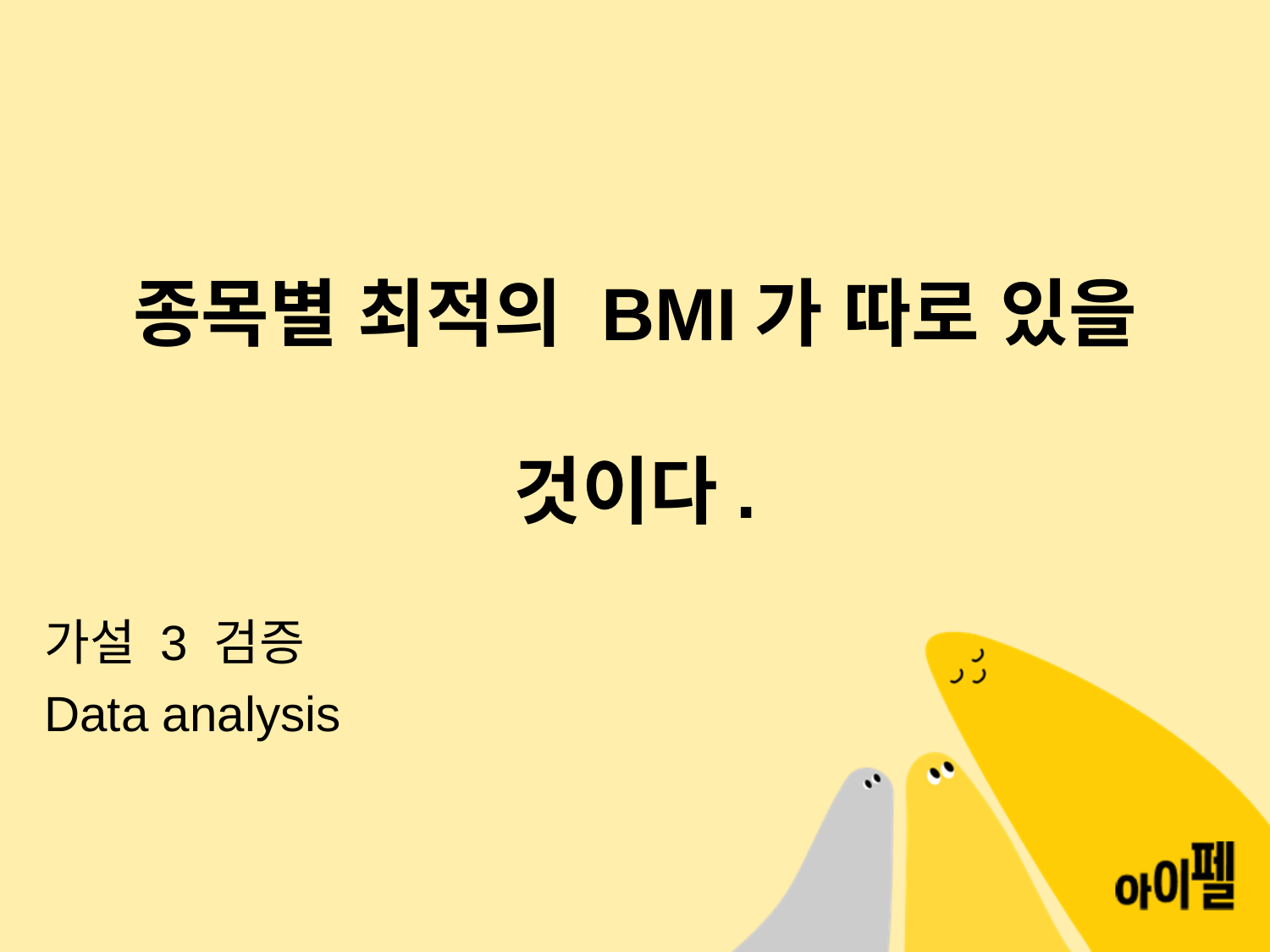

# 종목별 최적의 BMI가 따로 있을 것이다.
가설 3 검증
Data analysis